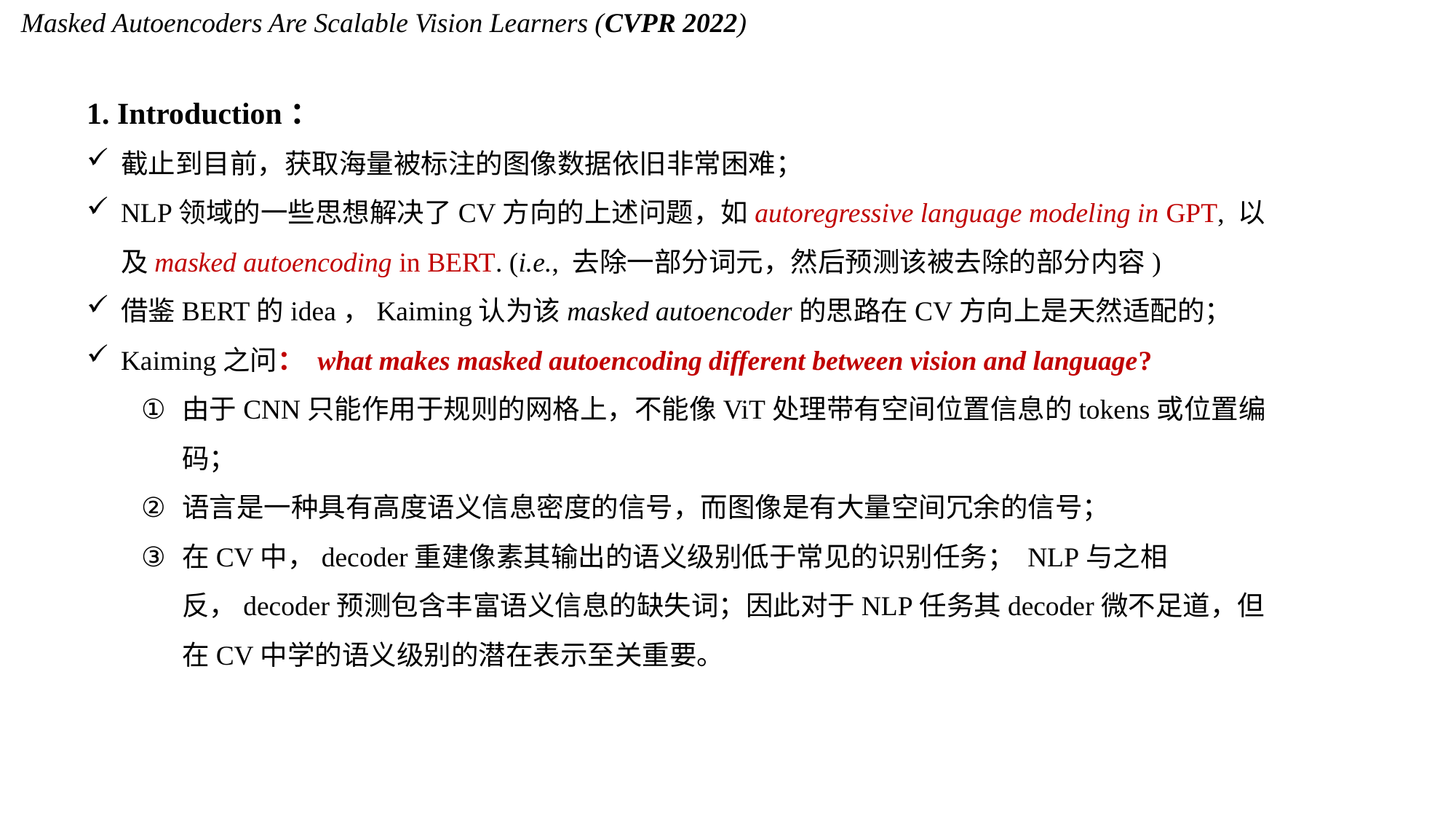

Masked Autoencoders Are Scalable Vision Learners (CVPR 2022)
1. Introduction：
截止到目前，获取海量被标注的图像数据依旧非常困难；
NLP领域的一些思想解决了CV方向的上述问题，如autoregressive language modeling in GPT, 以及masked autoencoding in BERT. (i.e., 去除一部分词元，然后预测该被去除的部分内容)
借鉴BERT的idea，Kaiming认为该masked autoencoder的思路在CV方向上是天然适配的；
Kaiming之问： what makes masked autoencoding different between vision and language?
由于CNN只能作用于规则的网格上，不能像ViT处理带有空间位置信息的tokens或位置编码；
语言是一种具有高度语义信息密度的信号，而图像是有大量空间冗余的信号；
在CV中，decoder重建像素其输出的语义级别低于常见的识别任务； NLP与之相反，decoder预测包含丰富语义信息的缺失词；因此对于NLP任务其decoder微不足道，但在CV中学的语义级别的潜在表示至关重要。